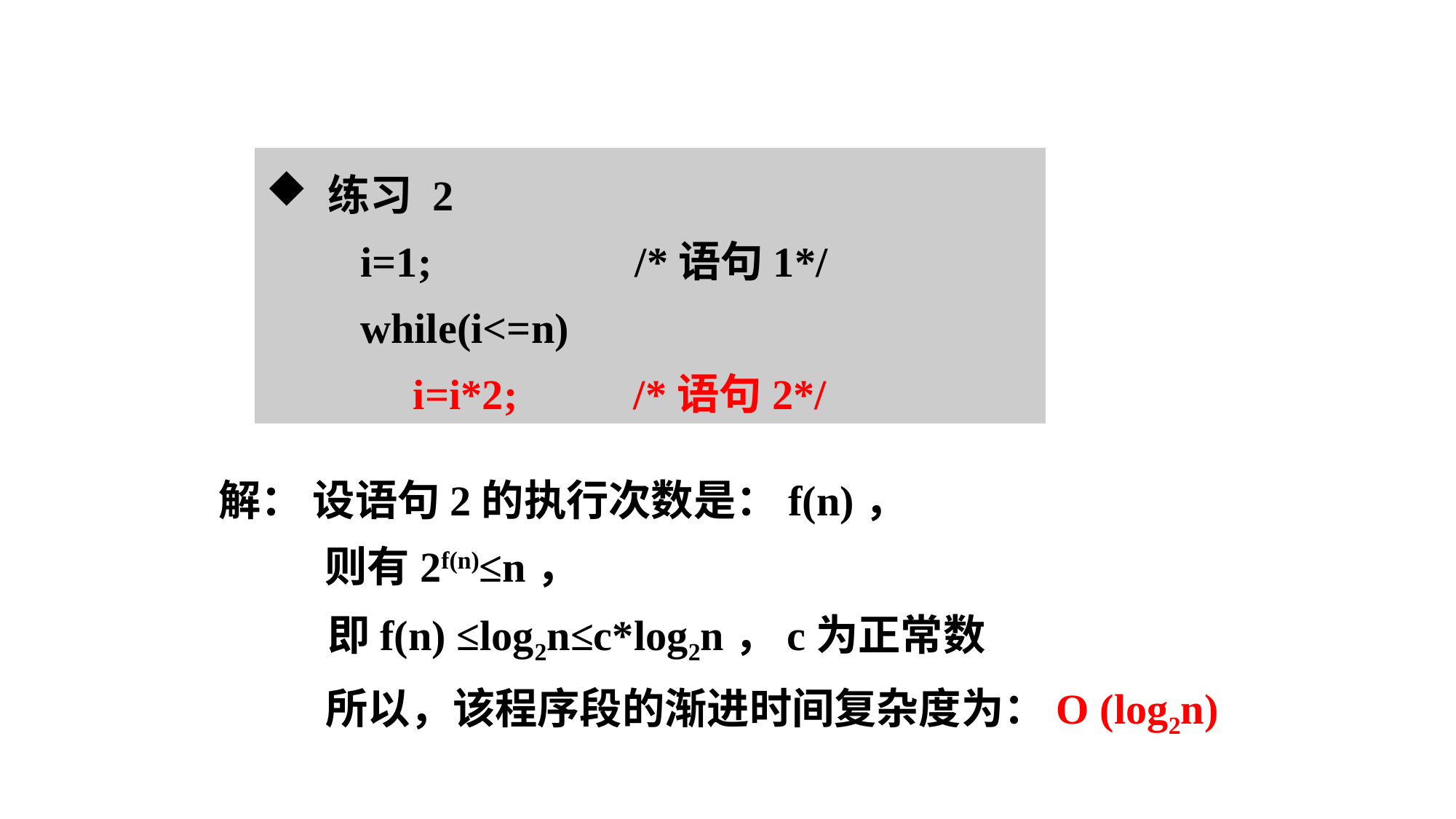

练习 2
         i=1;		    /*语句1*/
         while(i<=n)
              i=i*2;           /*语句2*/
解： 设语句2的执行次数是：f(n)，
          则有2f(n)≤n，
	即f(n) ≤log2n≤c*log2n，c为正常数
所以，该程序段的渐进时间复杂度为：O (log2n)